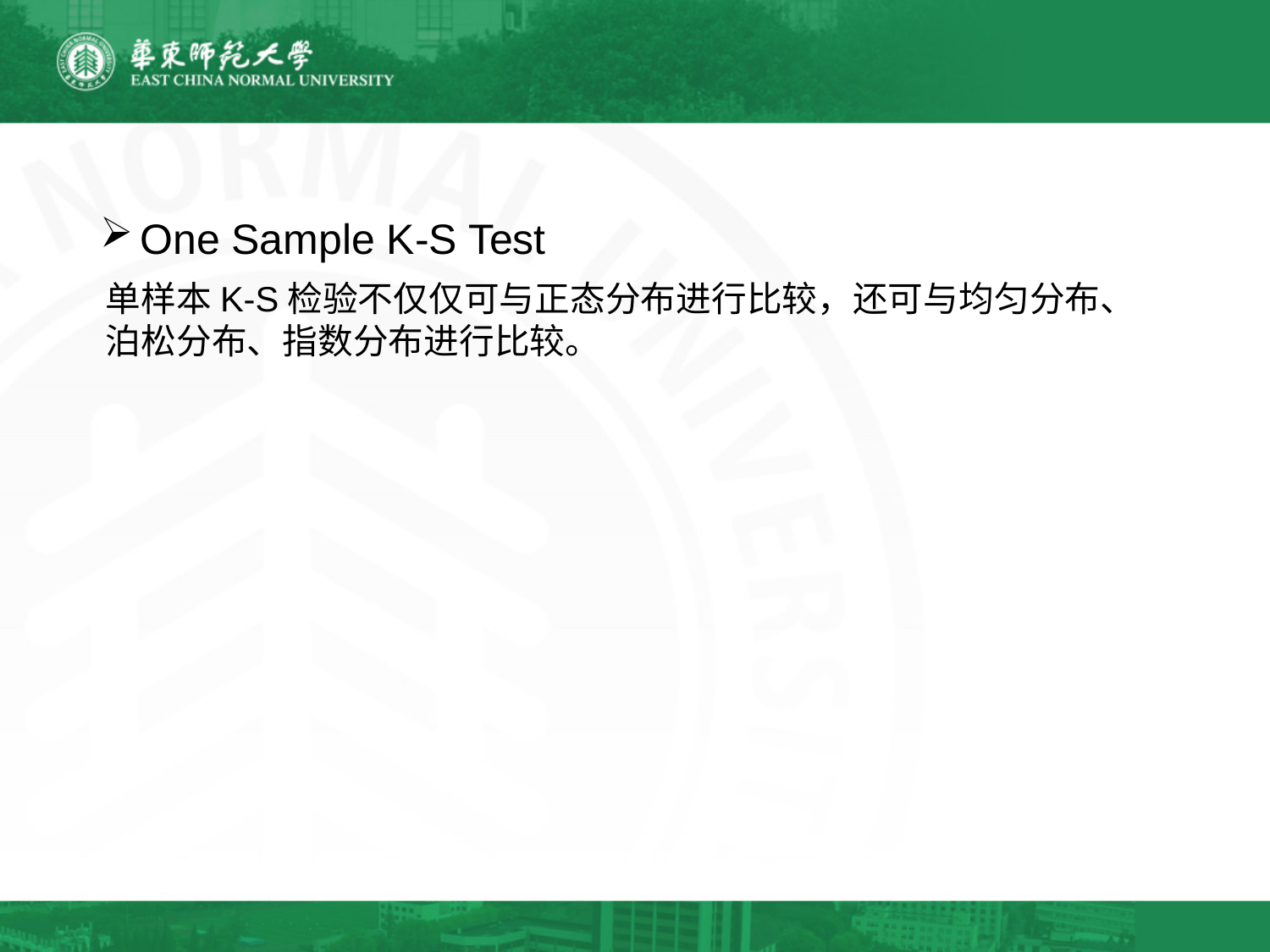

One Sample K-S Test
单样本K-S检验不仅仅可与正态分布进行比较，还可与均匀分布、泊松分布、指数分布进行比较。